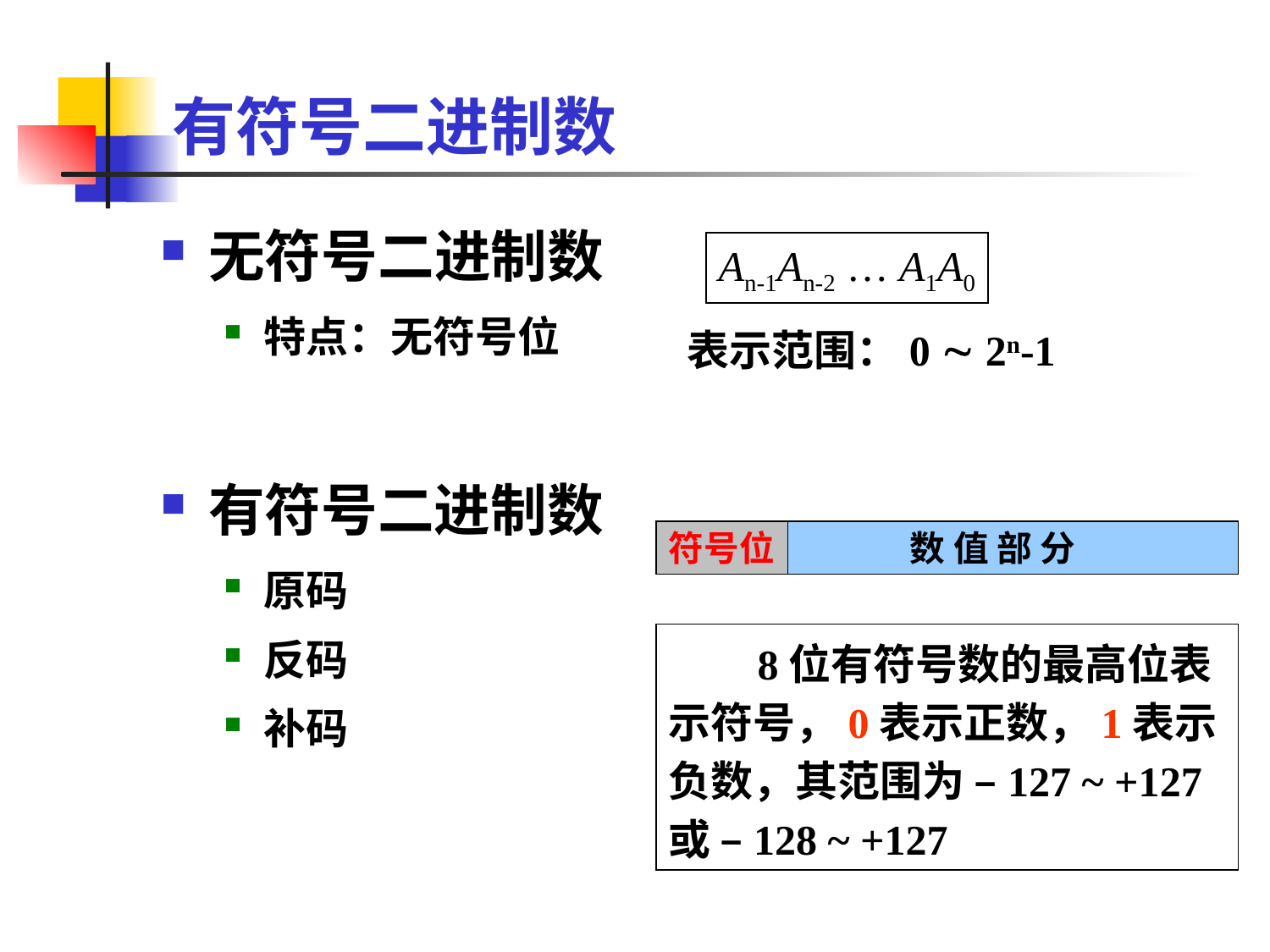

# 有符号二进制数
无符号二进制数
特点：无符号位
An-1An-2 … A1A0
表示范围：0 ∼ 2n-1
有符号二进制数
原码
反码
补码
符号位
数 值 部 分
          8位有符号数的最高位表示符号，0表示正数，1表示负数，其范围为 –127 ~ +127 或 –128 ~ +127